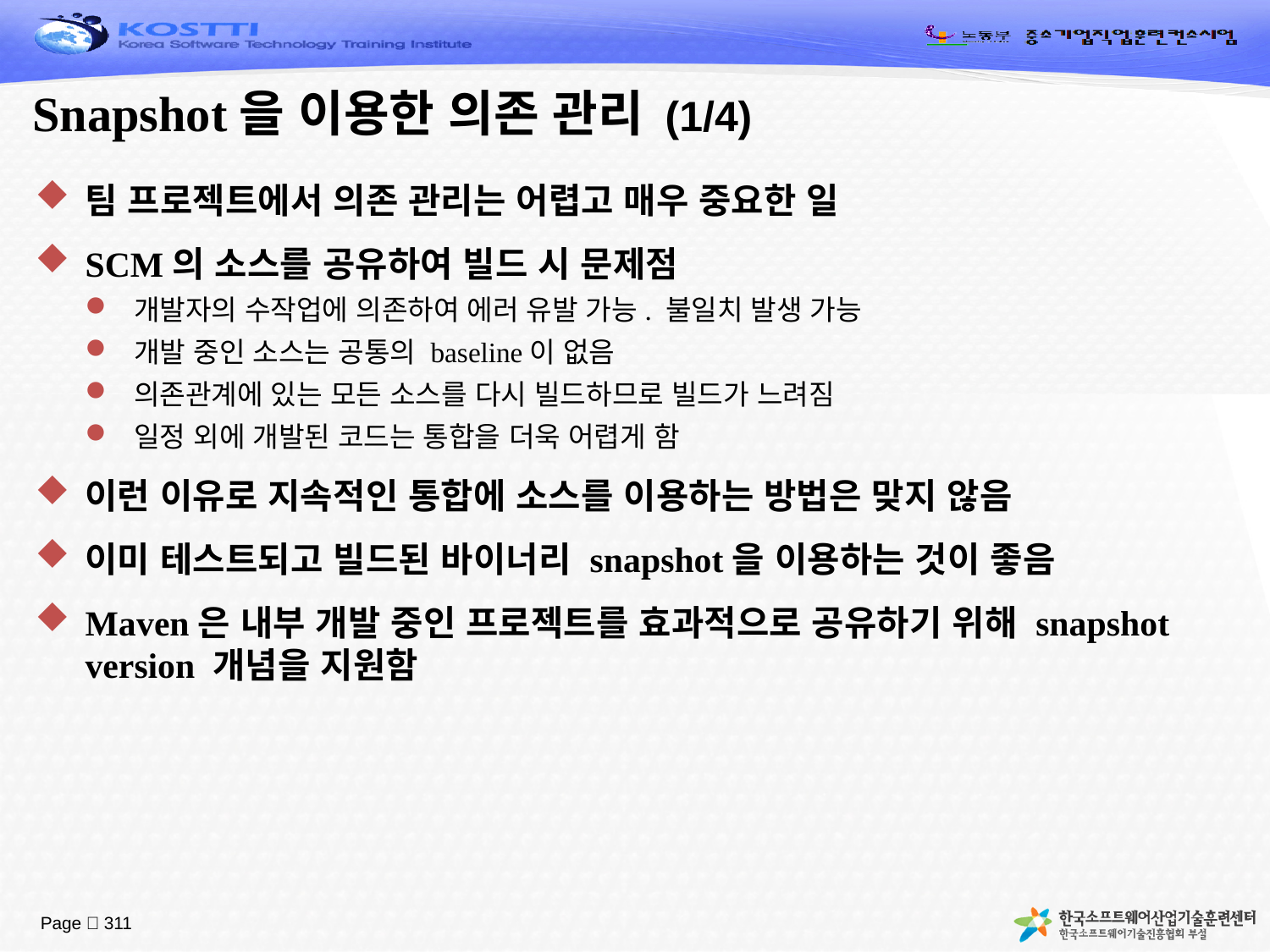

# Snapshot을 이용한 의존 관리 (1/4)
팀 프로젝트에서 의존 관리는 어렵고 매우 중요한 일
SCM의 소스를 공유하여 빌드 시 문제점
개발자의 수작업에 의존하여 에러 유발 가능. 불일치 발생 가능
개발 중인 소스는 공통의 baseline이 없음
의존관계에 있는 모든 소스를 다시 빌드하므로 빌드가 느려짐
일정 외에 개발된 코드는 통합을 더욱 어렵게 함
이런 이유로 지속적인 통합에 소스를 이용하는 방법은 맞지 않음
이미 테스트되고 빌드된 바이너리 snapshot을 이용하는 것이 좋음
Maven은 내부 개발 중인 프로젝트를 효과적으로 공유하기 위해 snapshot version 개념을 지원함